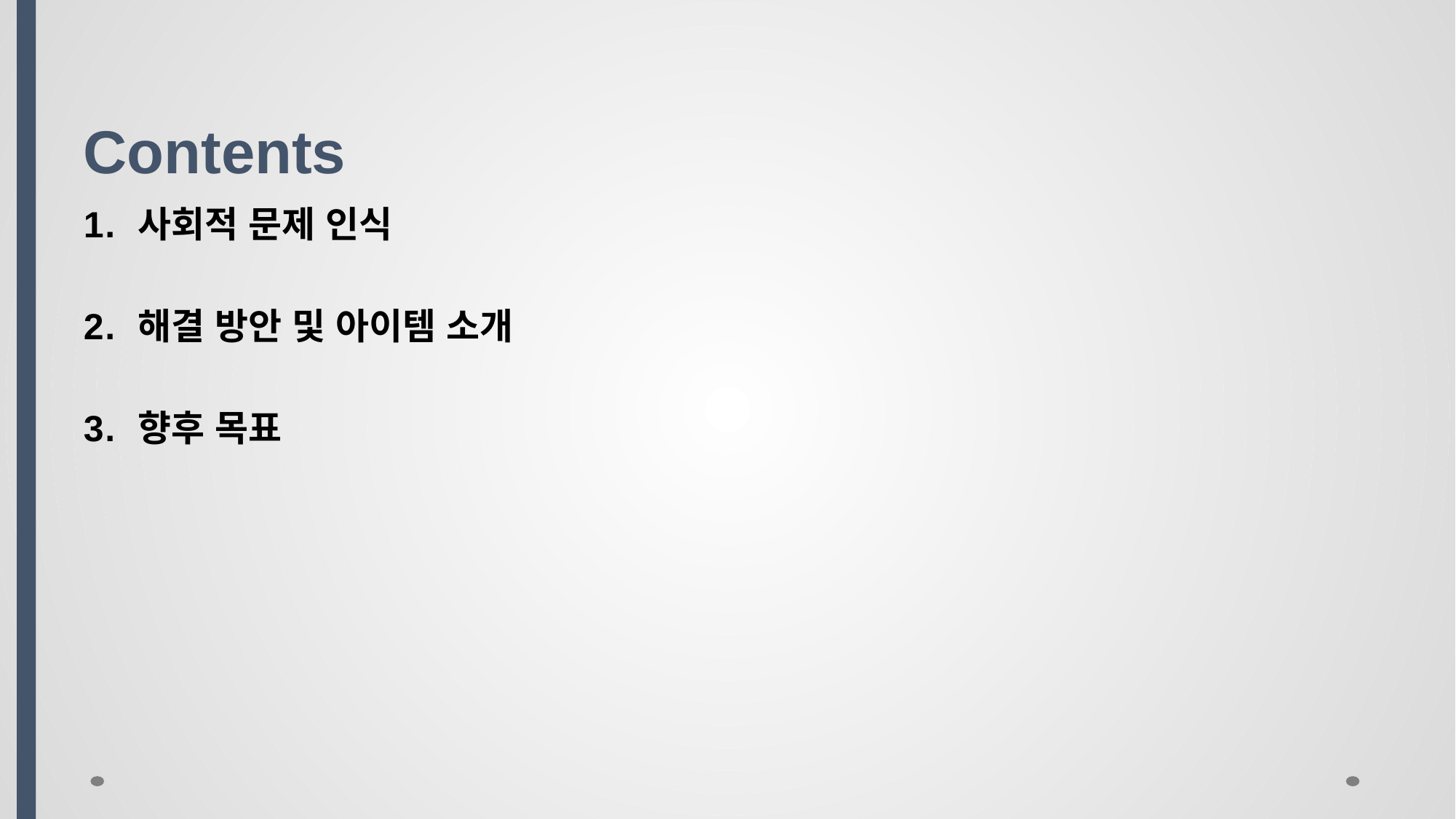

# Contents
사회적 문제 인식

해결 방안 및 아이템 소개

향후 목표